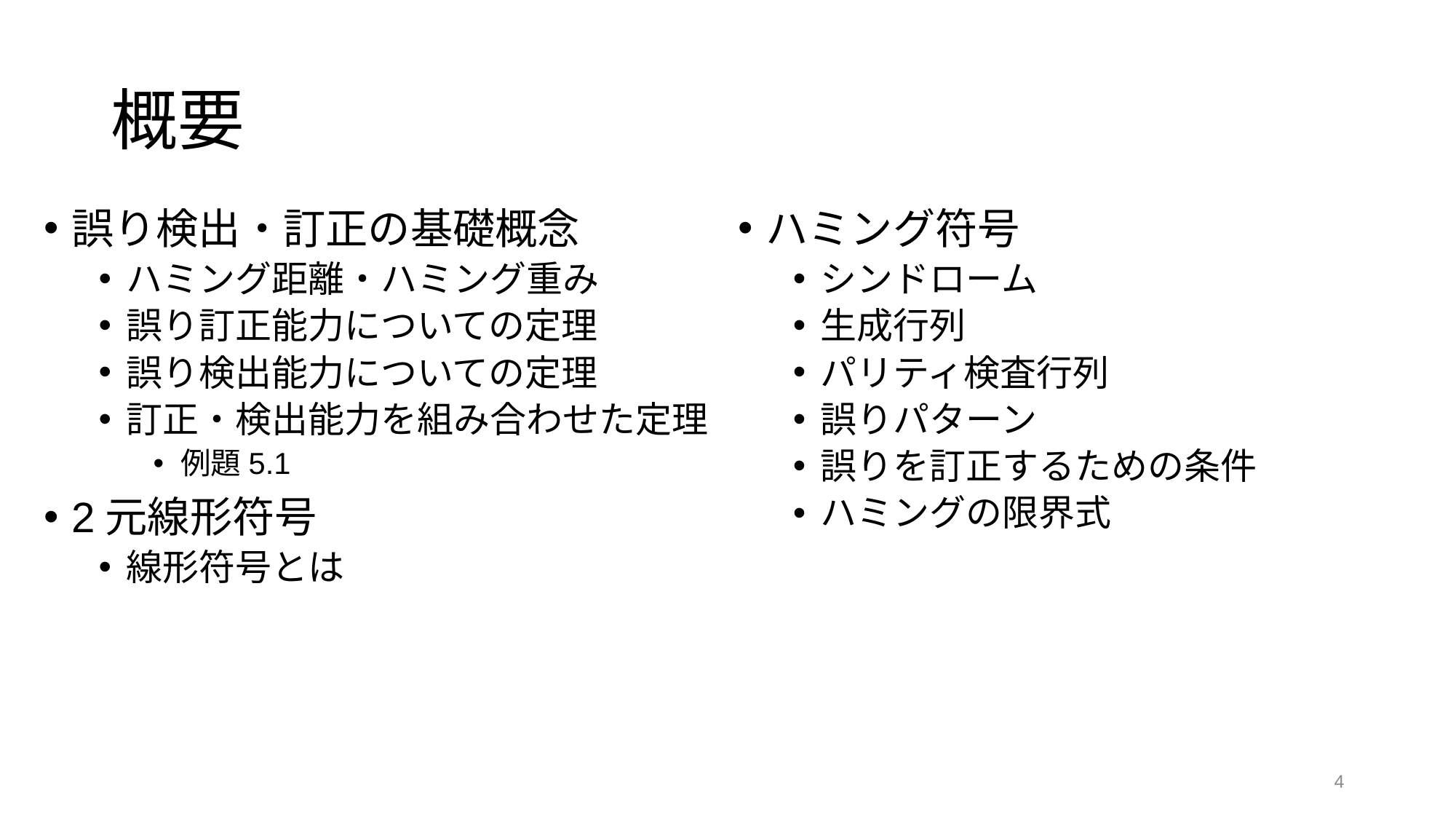

# 概要
ハミング符号
シンドローム
生成行列
パリティ検査行列
誤りパターン
誤りを訂正するための条件
ハミングの限界式

誤り検出・訂正の基礎概念
ハミング距離・ハミング重み
誤り訂正能力についての定理
誤り検出能力についての定理
訂正・検出能力を組み合わせた定理
例題5.1
2元線形符号
線形符号とは

4